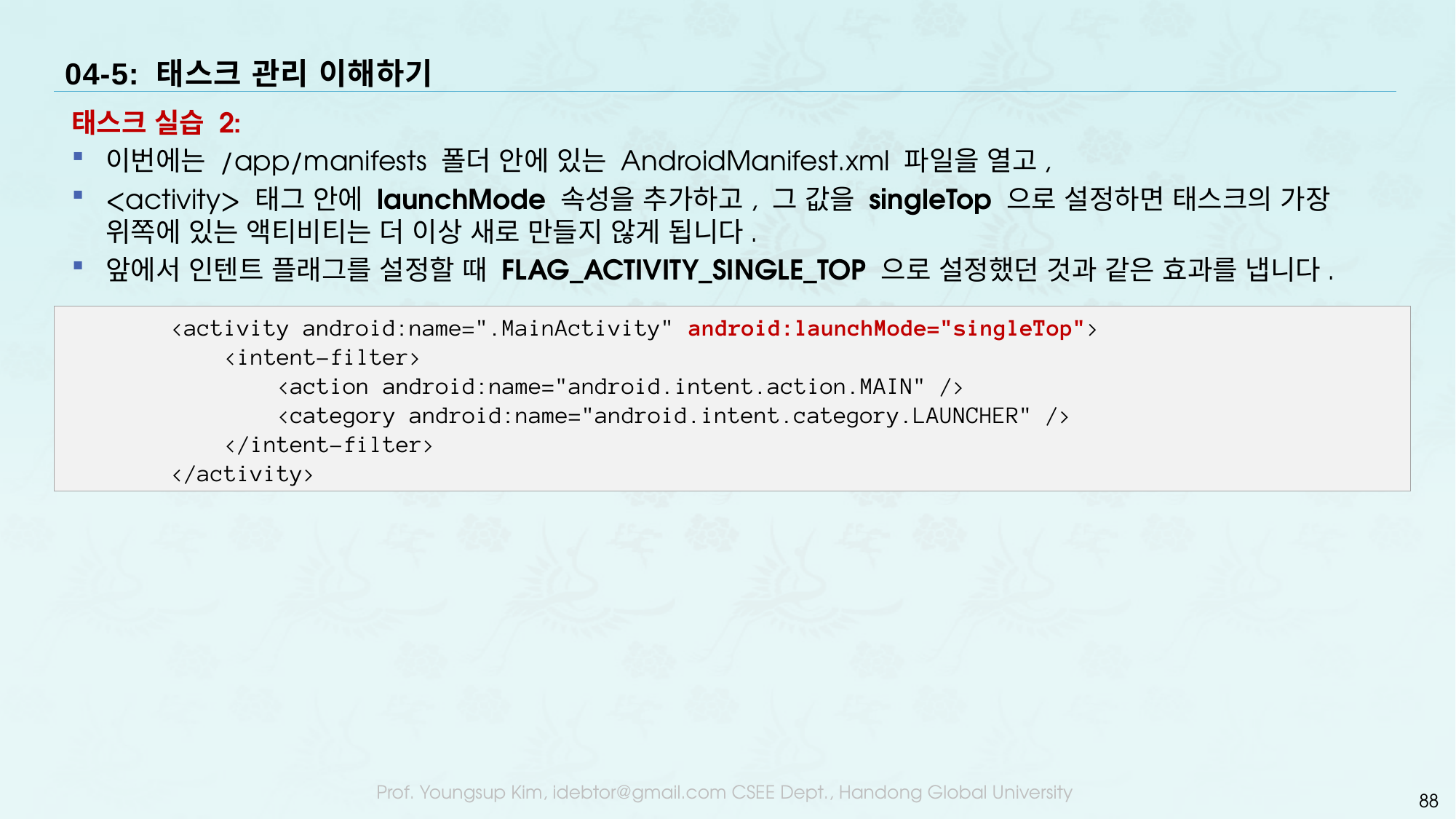

# 04-5: 태스크 관리 이해하기
태스크 실습 2:
이번에는 /app/manifests 폴더 안에 있는 AndroidManifest.xml 파일을 열고,
<activity> 태그 안에 launchMode 속성을 추가하고, 그 값을 singleTop 으로 설정하면 태스크의 가장 위쪽에 있는 액티비티는 더 이상 새로 만들지 않게 됩니다.
앞에서 인텐트 플래그를 설정할 때 FLAG_ACTIVITY_SINGLE_TOP 으로 설정했던 것과 같은 효과를 냅니다.
        <activity android:name=".MainActivity" android:launchMode="singleTop">
            <intent-filter>
                <action android:name="android.intent.action.MAIN" />
                <category android:name="android.intent.category.LAUNCHER" />
            </intent-filter>
        </activity>
88